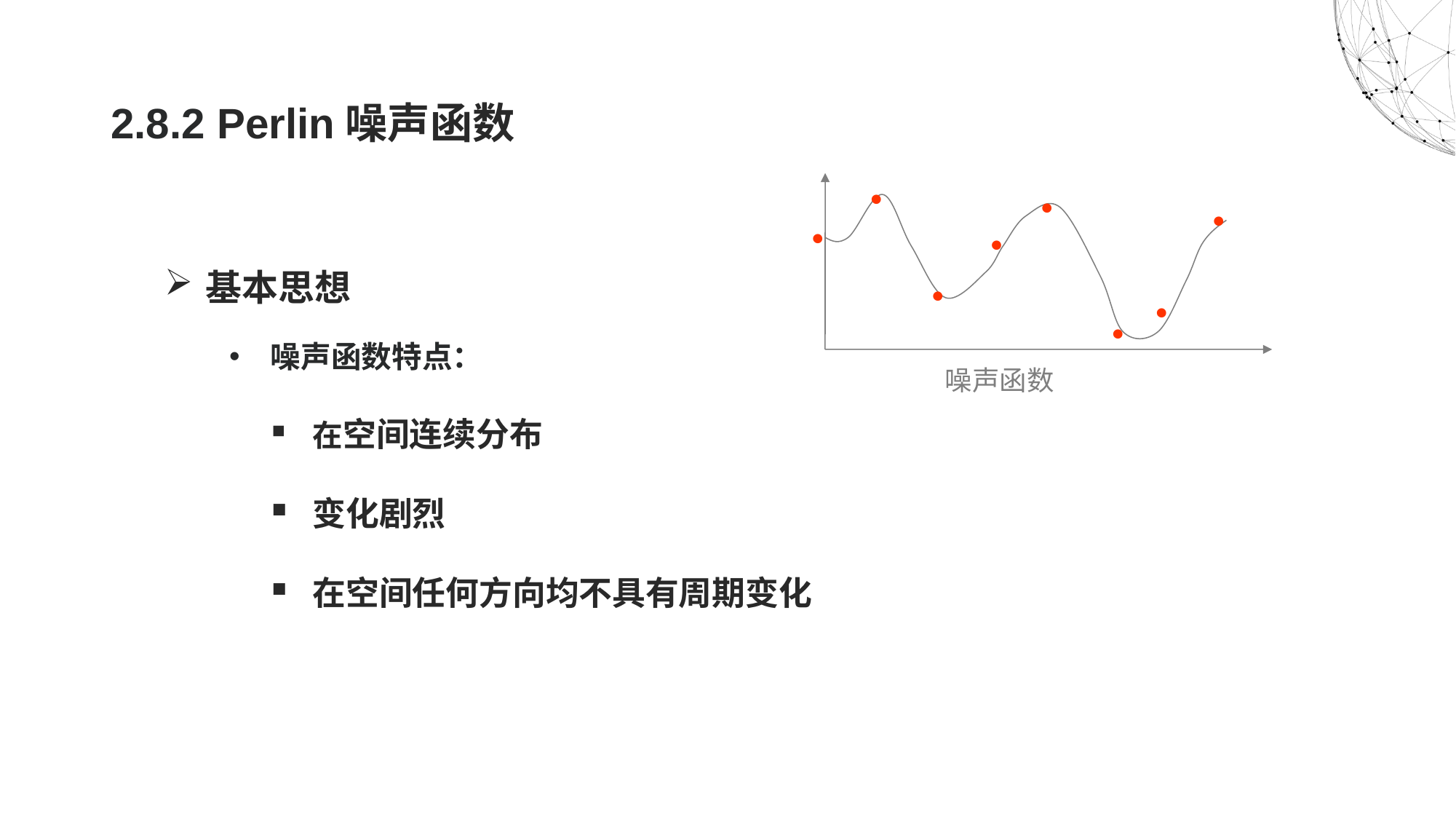

2.8.2 Perlin噪声函数

•
•
•
•
•
•
•
•

基本思想
噪声函数特点：
在空间连续分布
变化剧烈
在空间任何方向均不具有周期变化

噪声函数